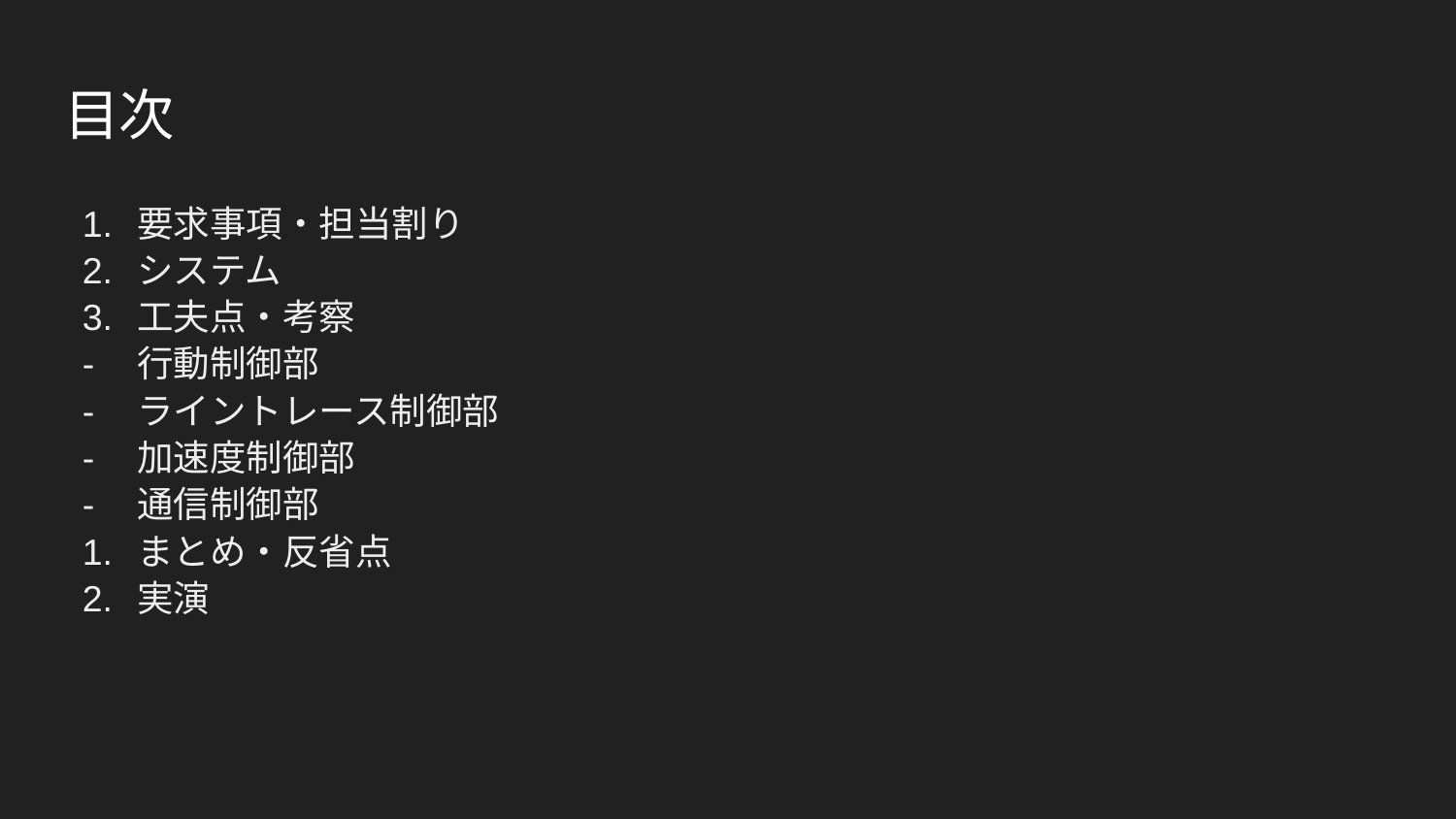

# 目次

要求事項・担当割り
システム
工夫点・考察
行動制御部
ライントレース制御部
加速度制御部
通信制御部
まとめ・反省点
実演